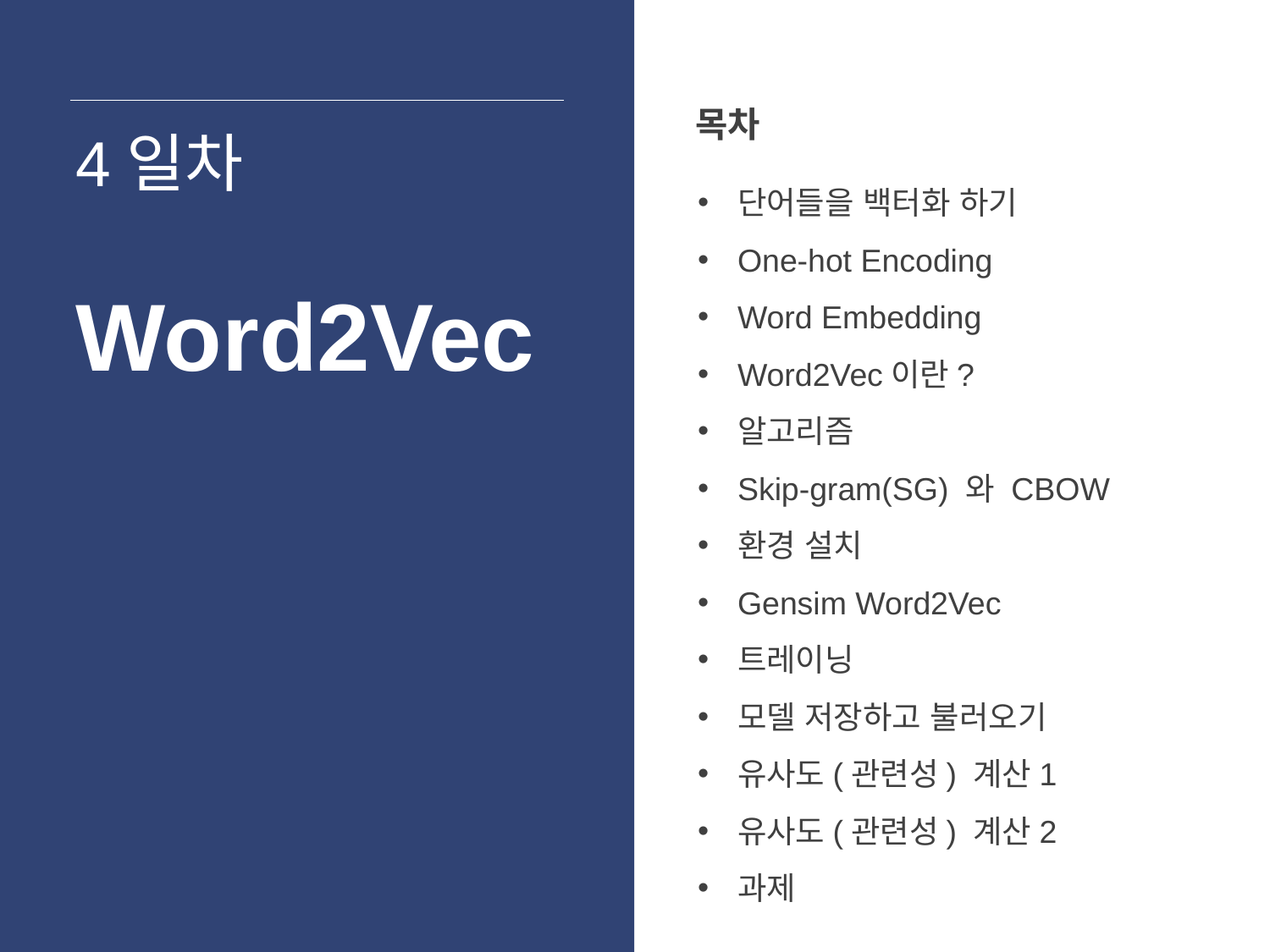

목차
4일차
단어들을 백터화 하기
One-hot Encoding
Word Embedding
Word2Vec이란?
알고리즘
Skip-gram(SG) 와 CBOW
환경 설치
Gensim Word2Vec
트레이닝
모델 저장하고 불러오기
유사도(관련성) 계산1
유사도(관련성) 계산2
과제
Word2Vec